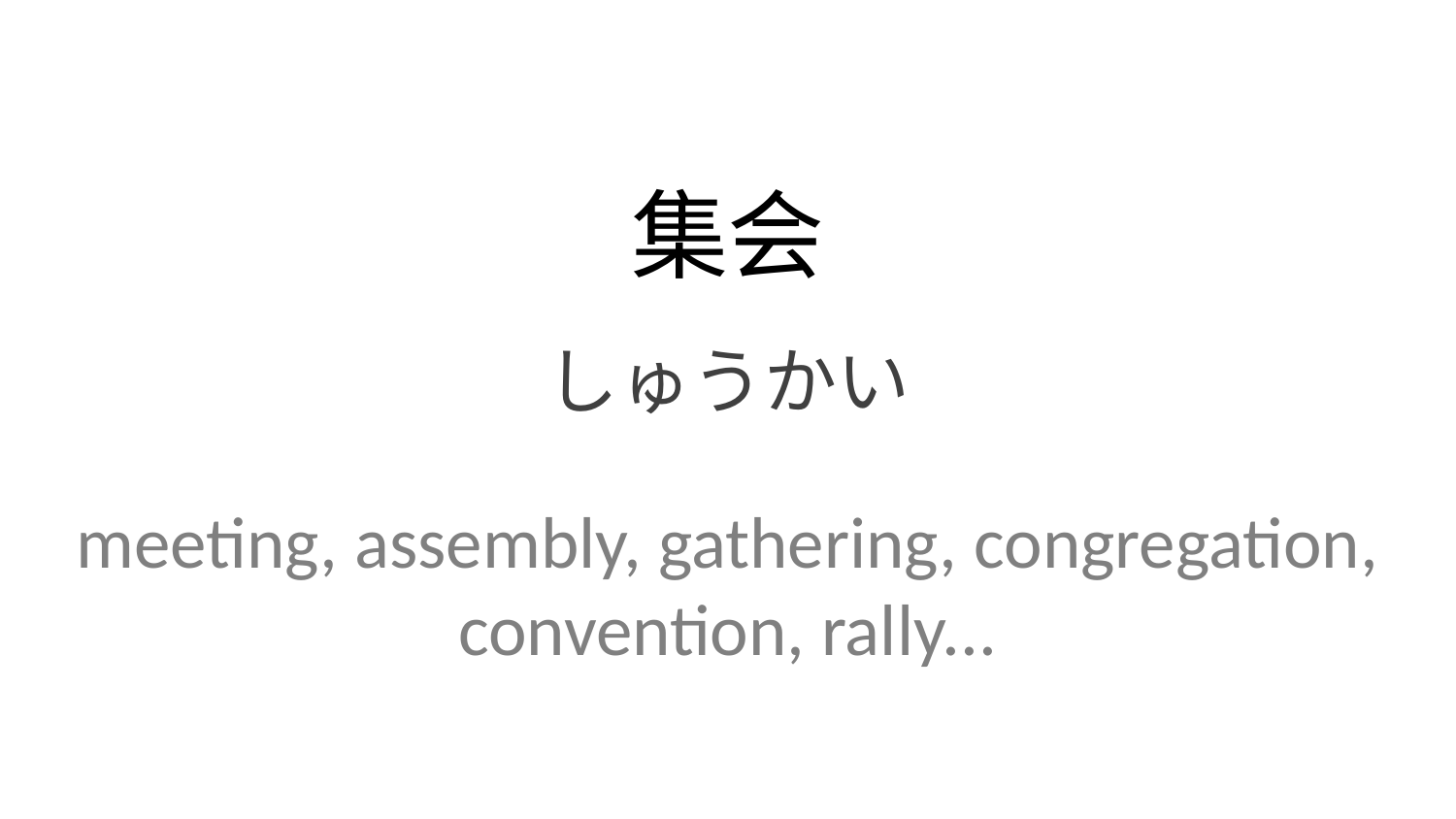

集会

しゅうかい
meeting, assembly, gathering, congregation, convention, rally...